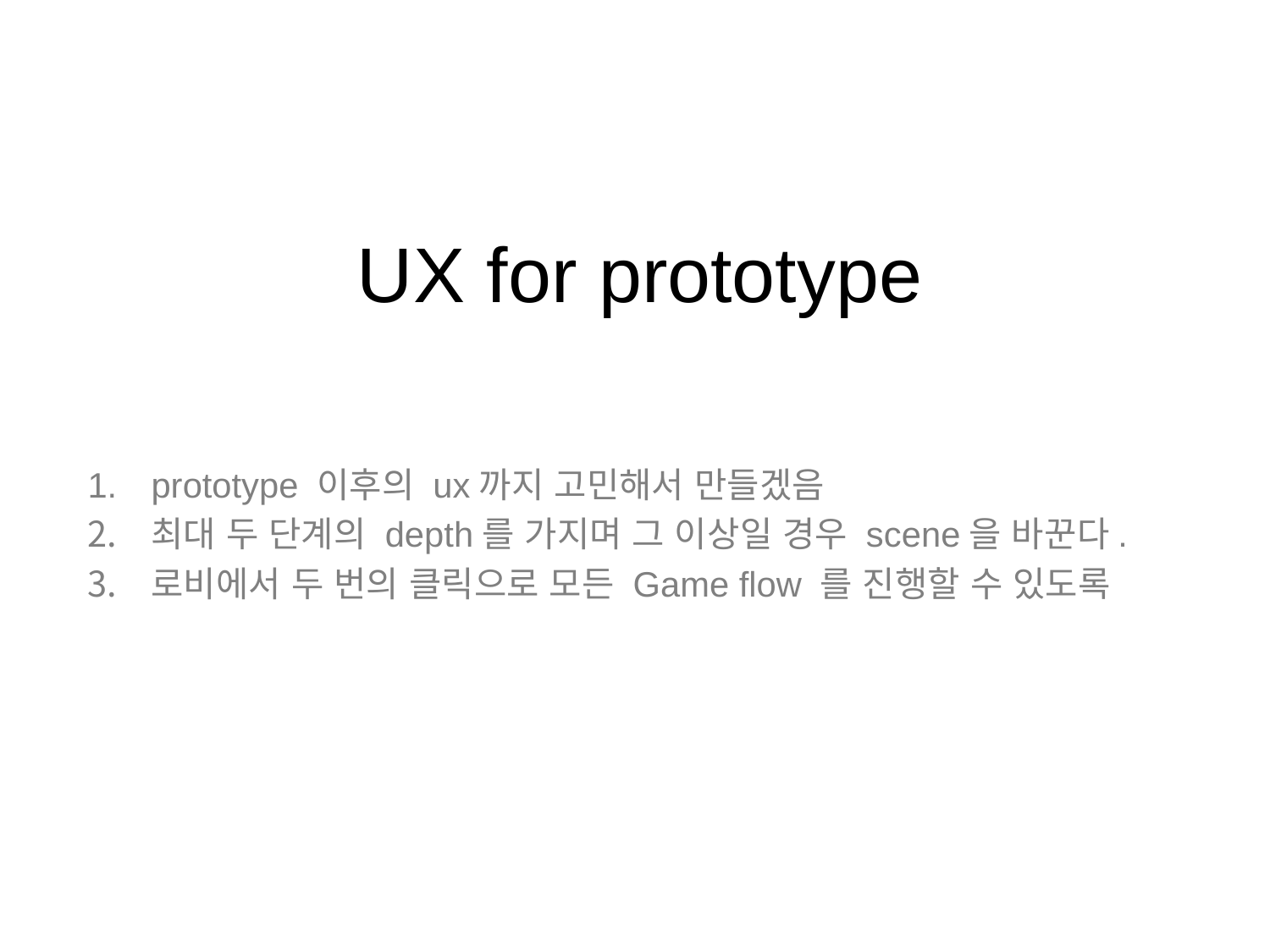

# UX for prototype
prototype 이후의 ux까지 고민해서 만들겠음
최대 두 단계의 depth를 가지며 그 이상일 경우 scene을 바꾼다.
로비에서 두 번의 클릭으로 모든 Game flow 를 진행할 수 있도록